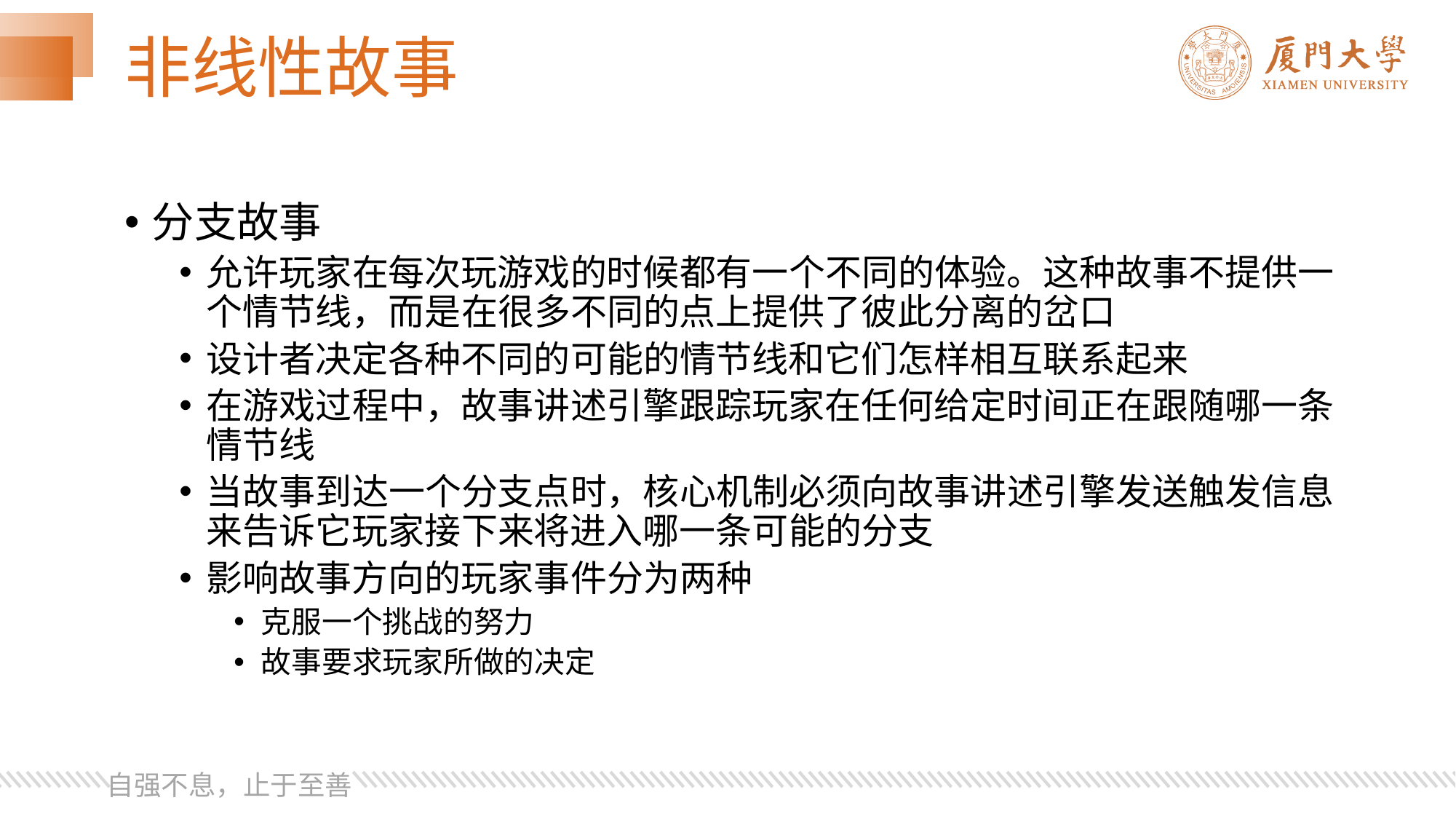

# 非线性故事
分支故事
允许玩家在每次玩游戏的时候都有一个不同的体验。这种故事不提供一个情节线，而是在很多不同的点上提供了彼此分离的岔口
设计者决定各种不同的可能的情节线和它们怎样相互联系起来
在游戏过程中，故事讲述引擎跟踪玩家在任何给定时间正在跟随哪一条情节线
当故事到达一个分支点时，核心机制必须向故事讲述引擎发送触发信息来告诉它玩家接下来将进入哪一条可能的分支
影响故事方向的玩家事件分为两种
克服一个挑战的努力
故事要求玩家所做的决定